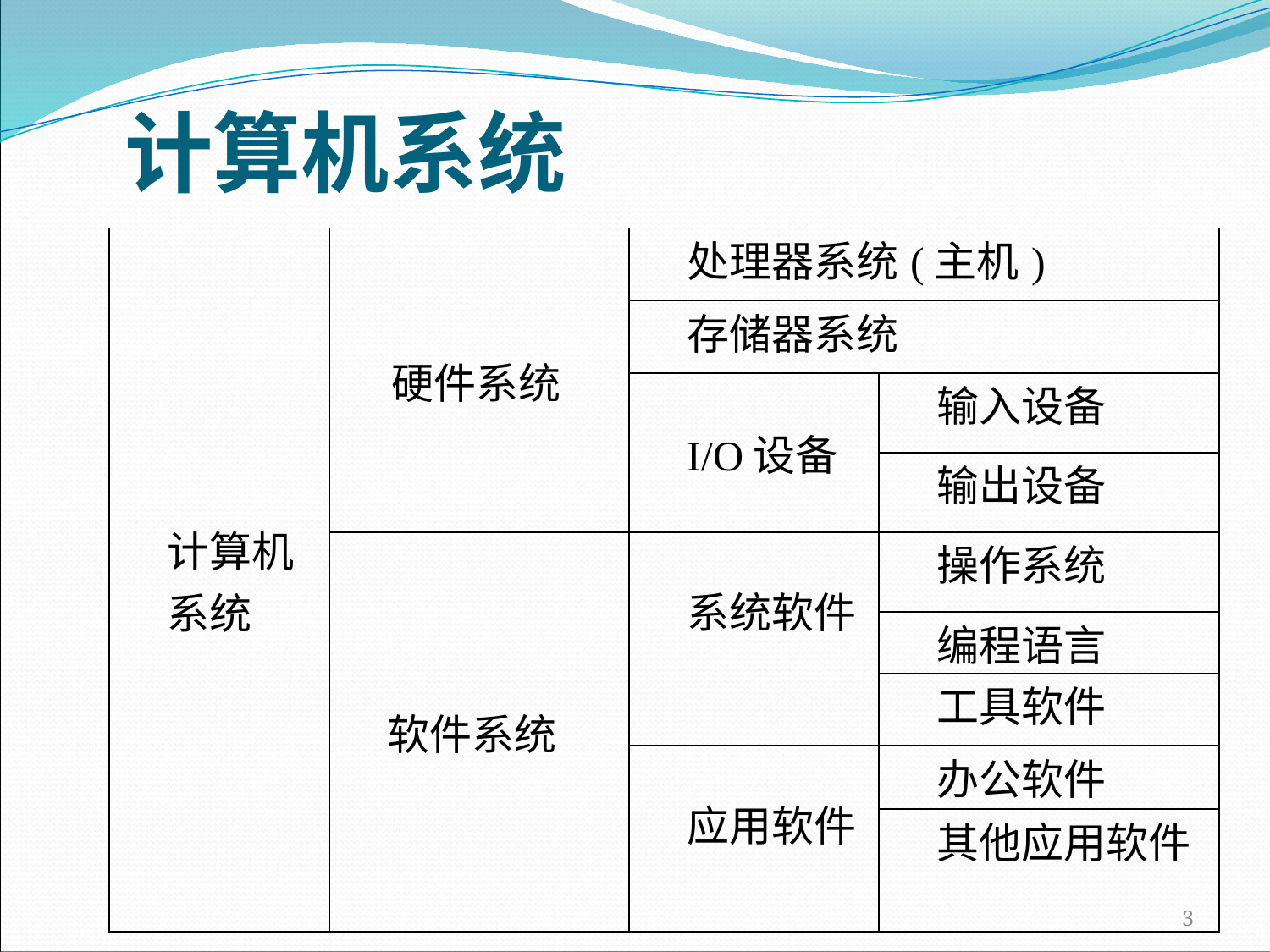

# 计算机系统
| 计算机 系统 | 硬件系统 | 处理器系统(主机) |  |
| --- | --- | --- | --- |
|  |  | 存储器系统 |  |
|  |  | I/O设备 | 输入设备 |
|  |  |  | 输出设备 |
|  | 软件系统 | 系统软件 | 操作系统 |
|  |  |  | 编程语言 |
|  |  |  | 工具软件 |
|  |  | 应用软件 | 办公软件 |
|  |  |  | 其他应用软件 |
3